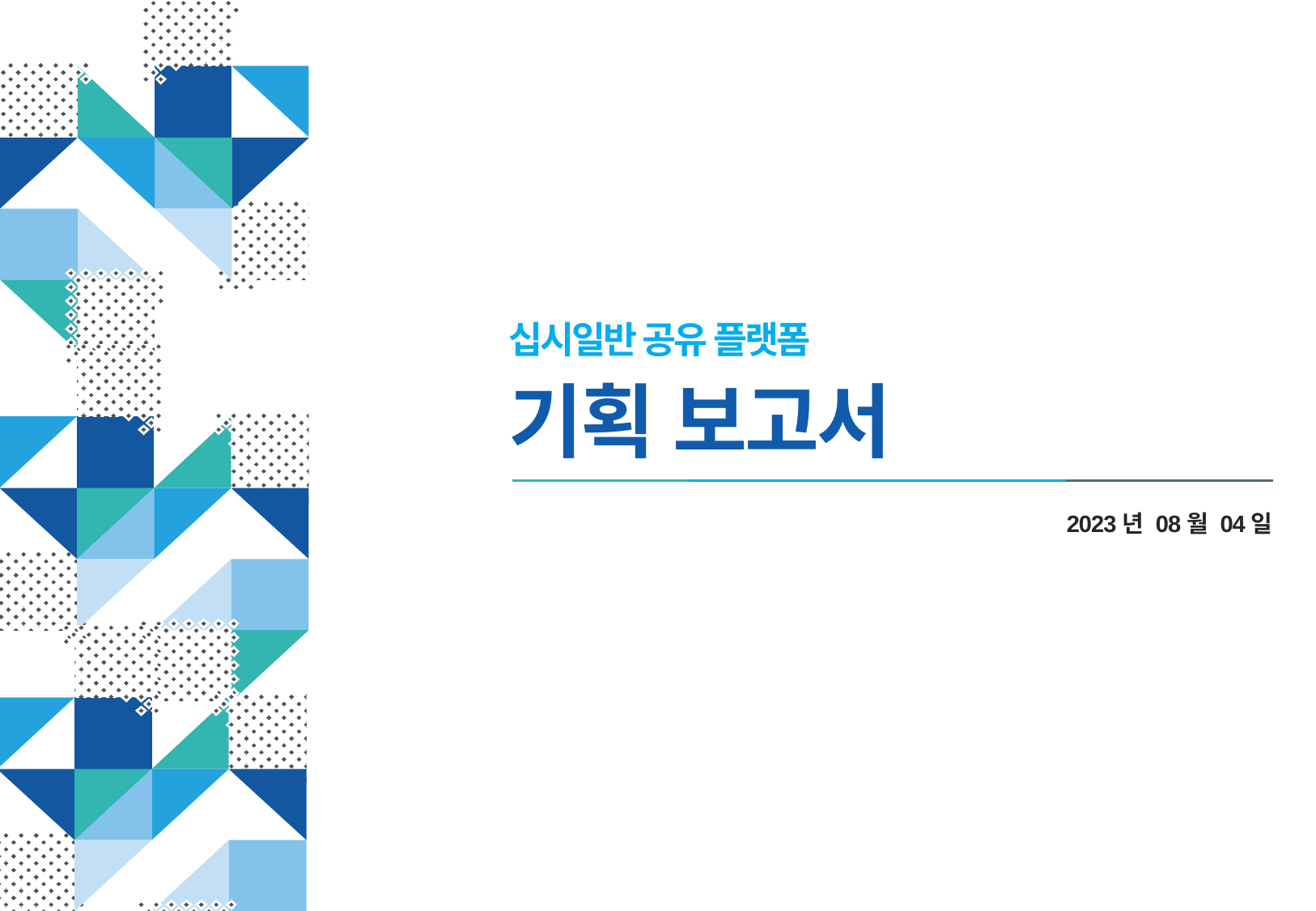

십시일반 공유 플랫폼
# 기획 보고서
2023년 08월 04일